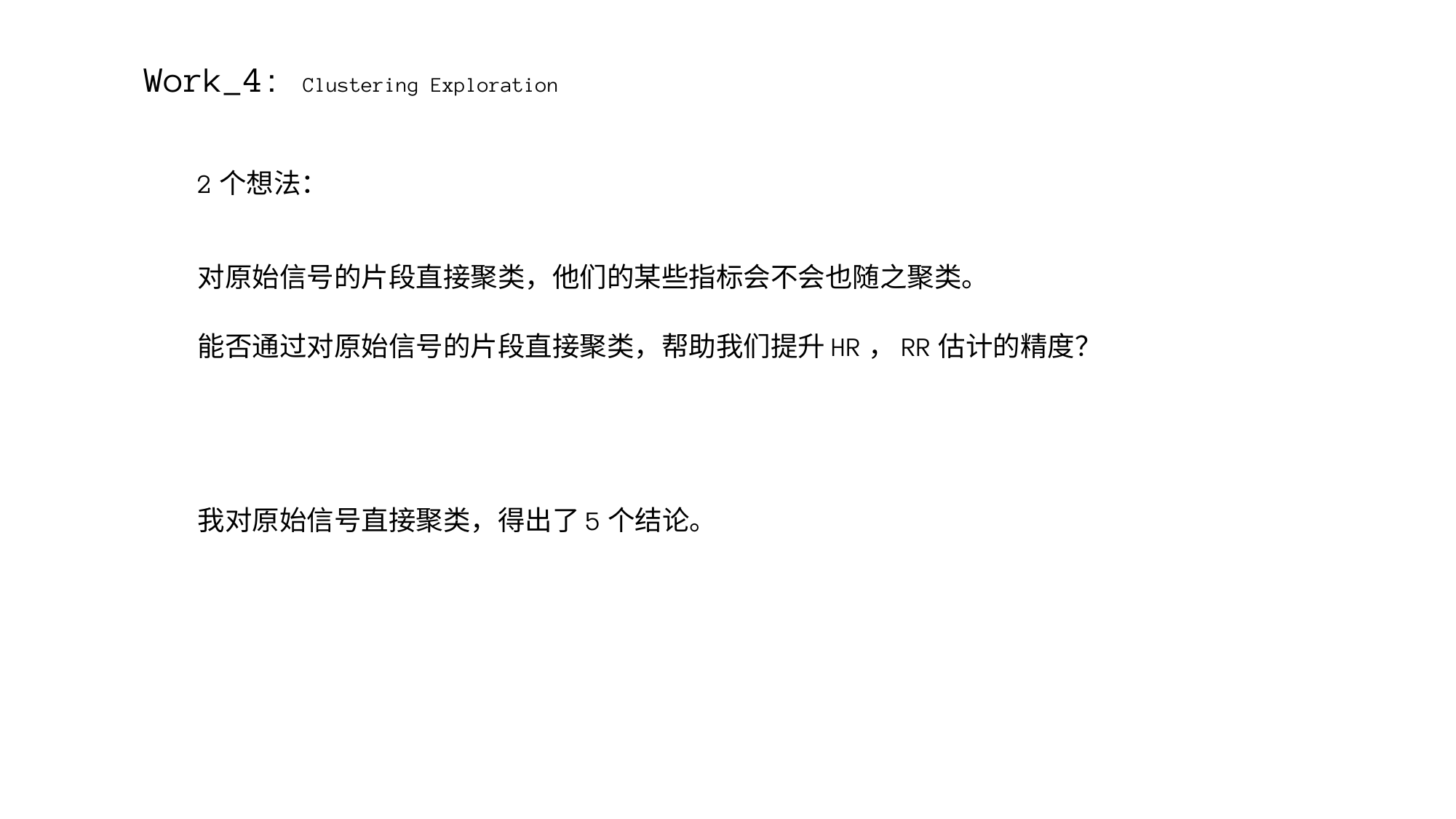

Work_4: Clustering Exploration
2个想法：
对原始信号的片段直接聚类，他们的某些指标会不会也随之聚类。
能否通过对原始信号的片段直接聚类，帮助我们提升HR，RR估计的精度？
我对原始信号直接聚类，得出了5个结论。